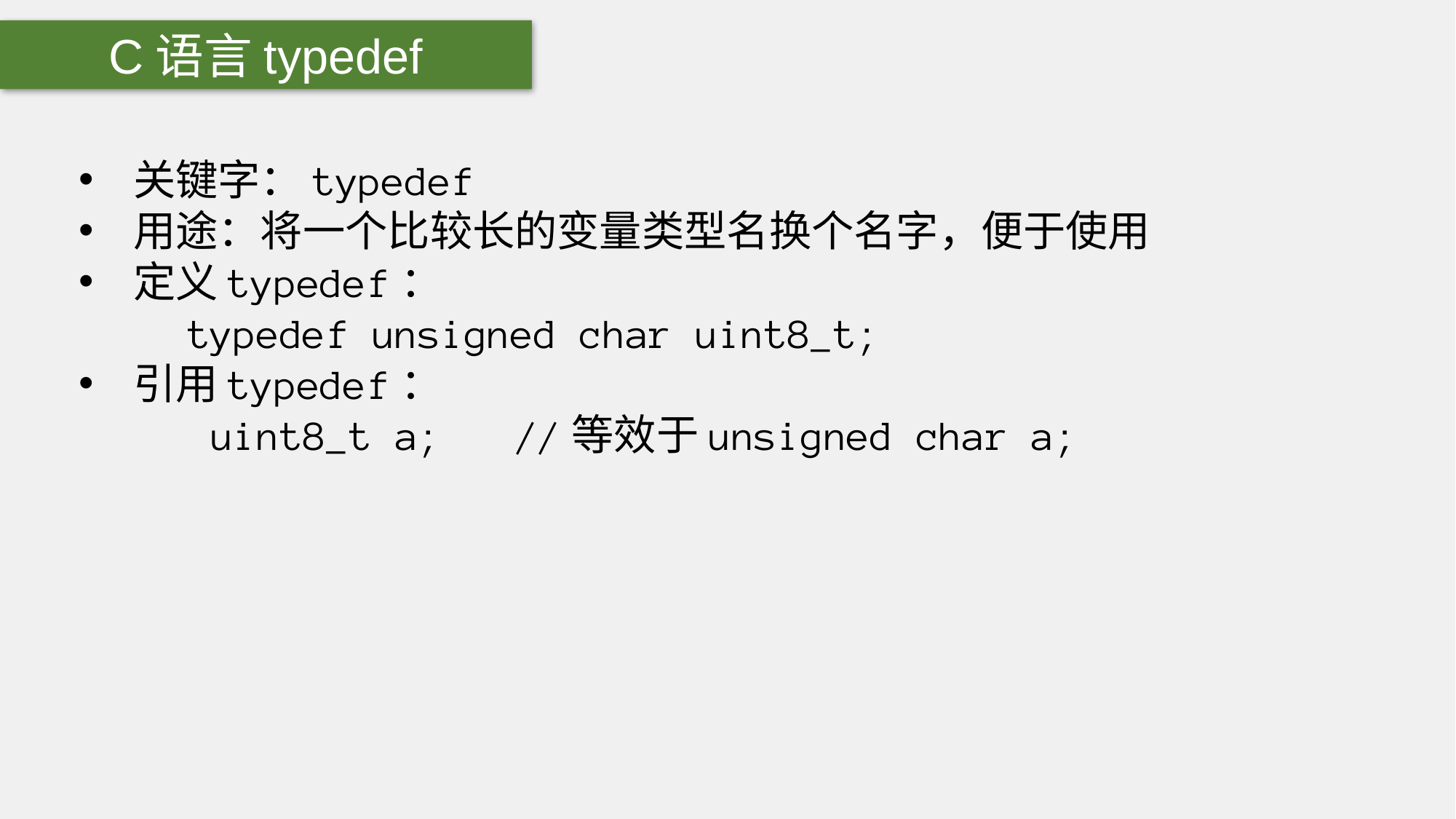

C语言typedef
关键字：typedef
用途：将一个比较长的变量类型名换个名字，便于使用
定义typedef：
	typedef unsigned char uint8_t;
引用typedef：
	 uint8_t a;	//等效于unsigned char a;